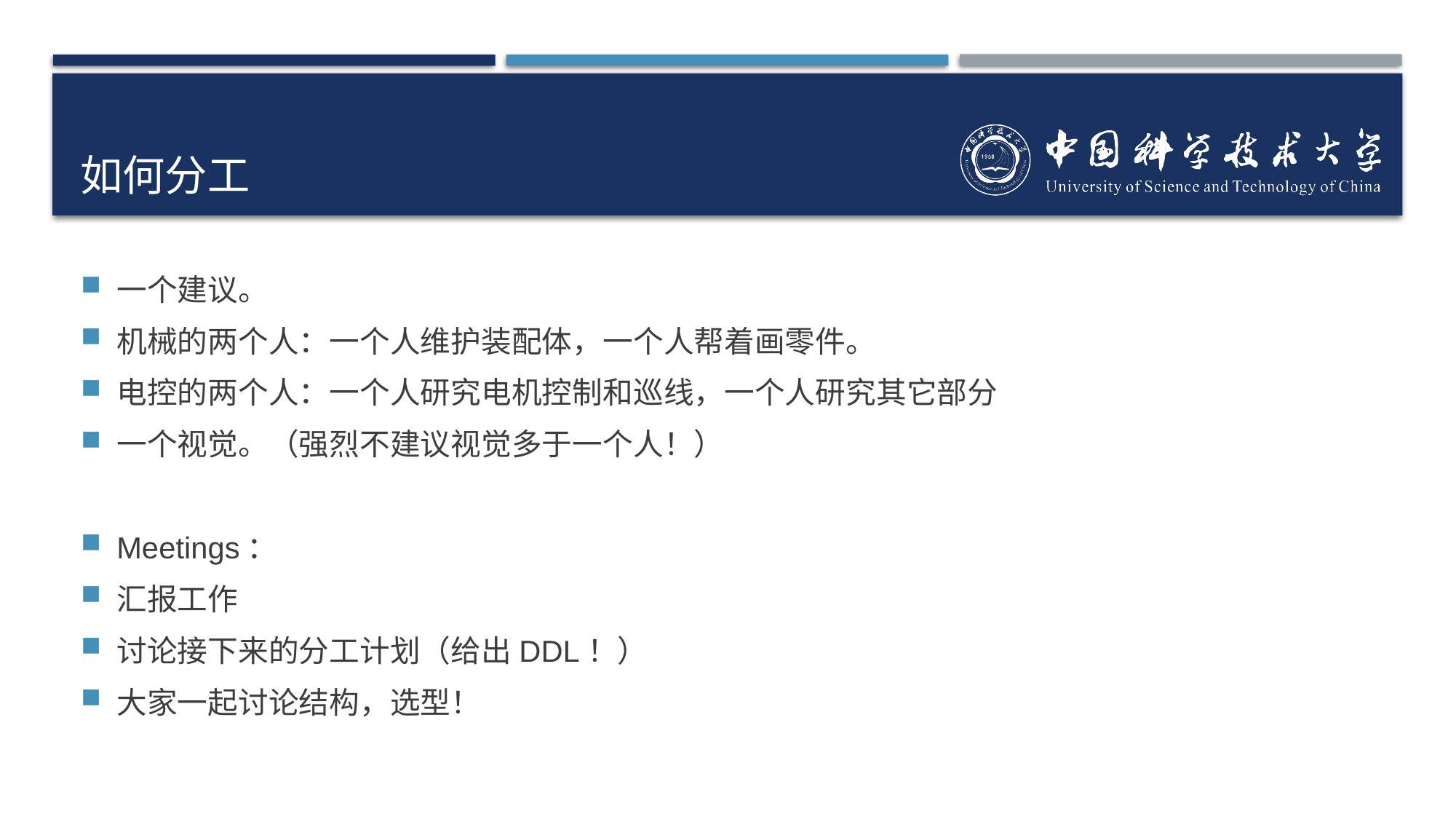

# 如何分工
一个建议。
机械的两个人：一个人维护装配体，一个人帮着画零件。
电控的两个人：一个人研究电机控制和巡线，一个人研究其它部分
一个视觉。（强烈不建议视觉多于一个人！）

Meetings：
汇报工作
讨论接下来的分工计划（给出DDL！）
大家一起讨论结构，选型！